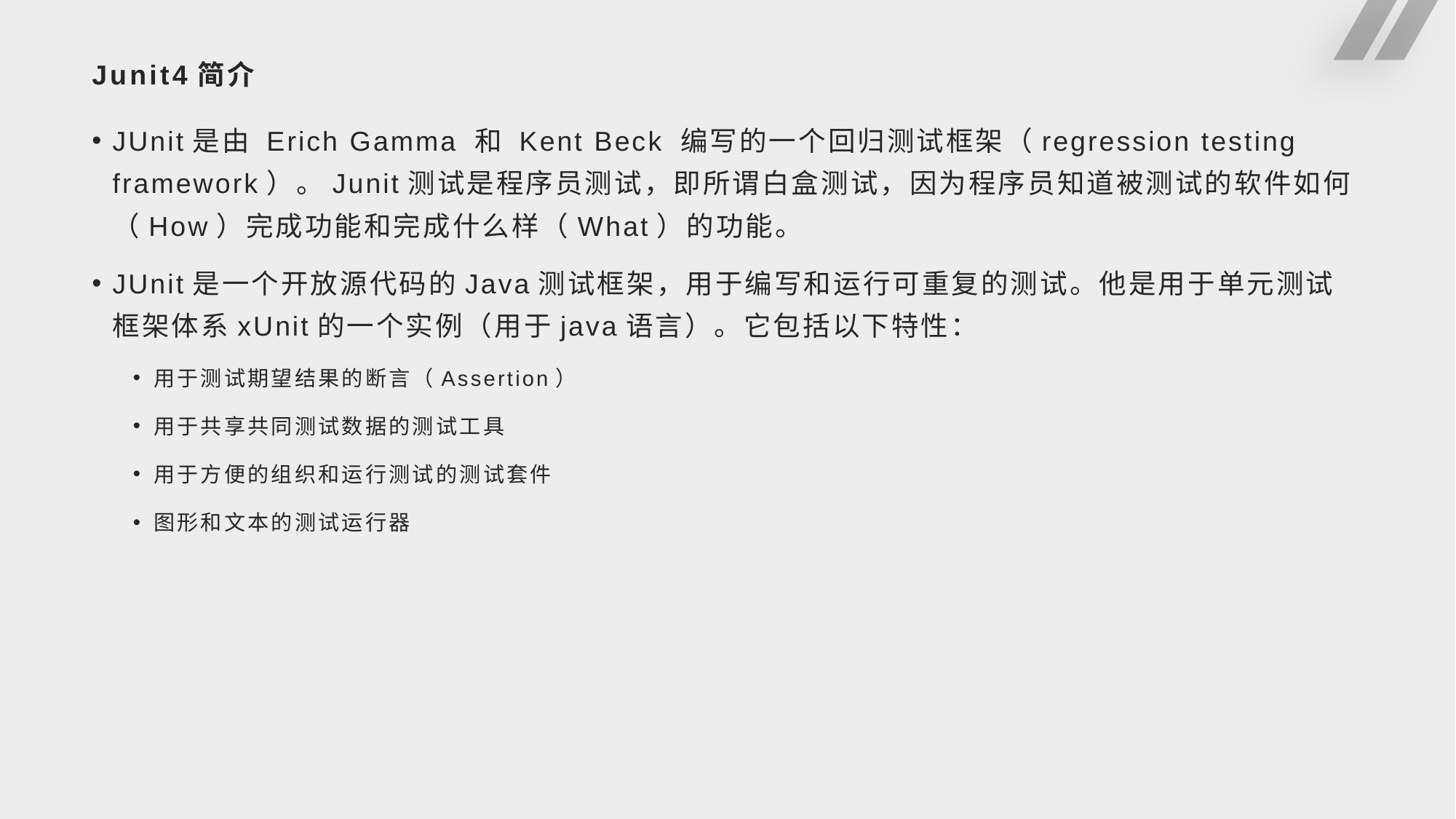

# Junit4简介
JUnit是由 Erich Gamma 和 Kent Beck 编写的一个回归测试框架（regression testing framework）。Junit测试是程序员测试，即所谓白盒测试，因为程序员知道被测试的软件如何（How）完成功能和完成什么样（What）的功能。
JUnit是一个开放源代码的Java测试框架，用于编写和运行可重复的测试。他是用于单元测试框架体系xUnit的一个实例（用于java语言）。它包括以下特性：
用于测试期望结果的断言（Assertion）
用于共享共同测试数据的测试工具
用于方便的组织和运行测试的测试套件
图形和文本的测试运行器